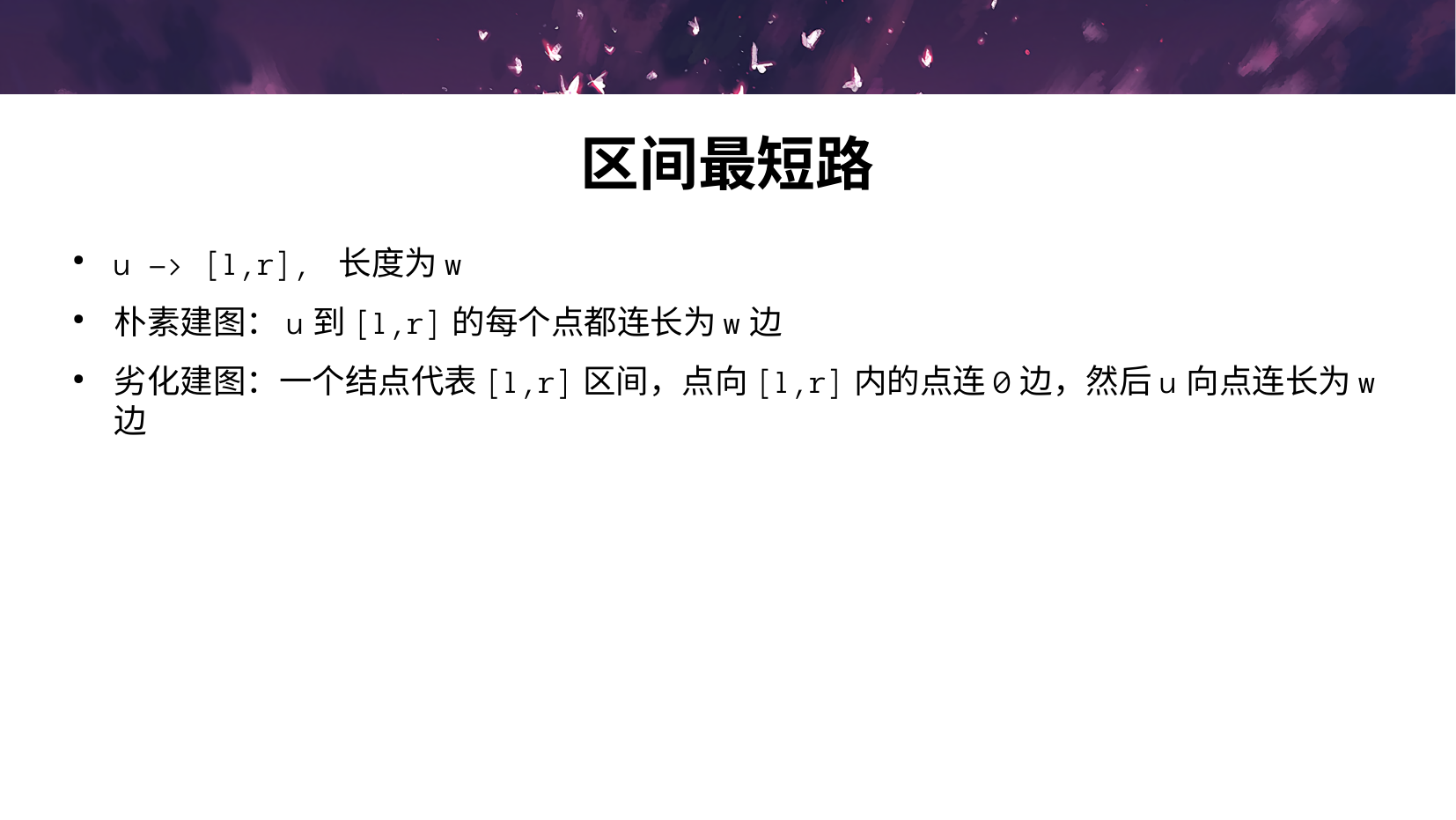

# 区间最短路
u -> [l,r], 长度为w
朴素建图：u到[l,r]的每个点都连长为w边
劣化建图：一个结点代表[l,r]区间，点向[l,r]内的点连0边，然后u向点连长为w边